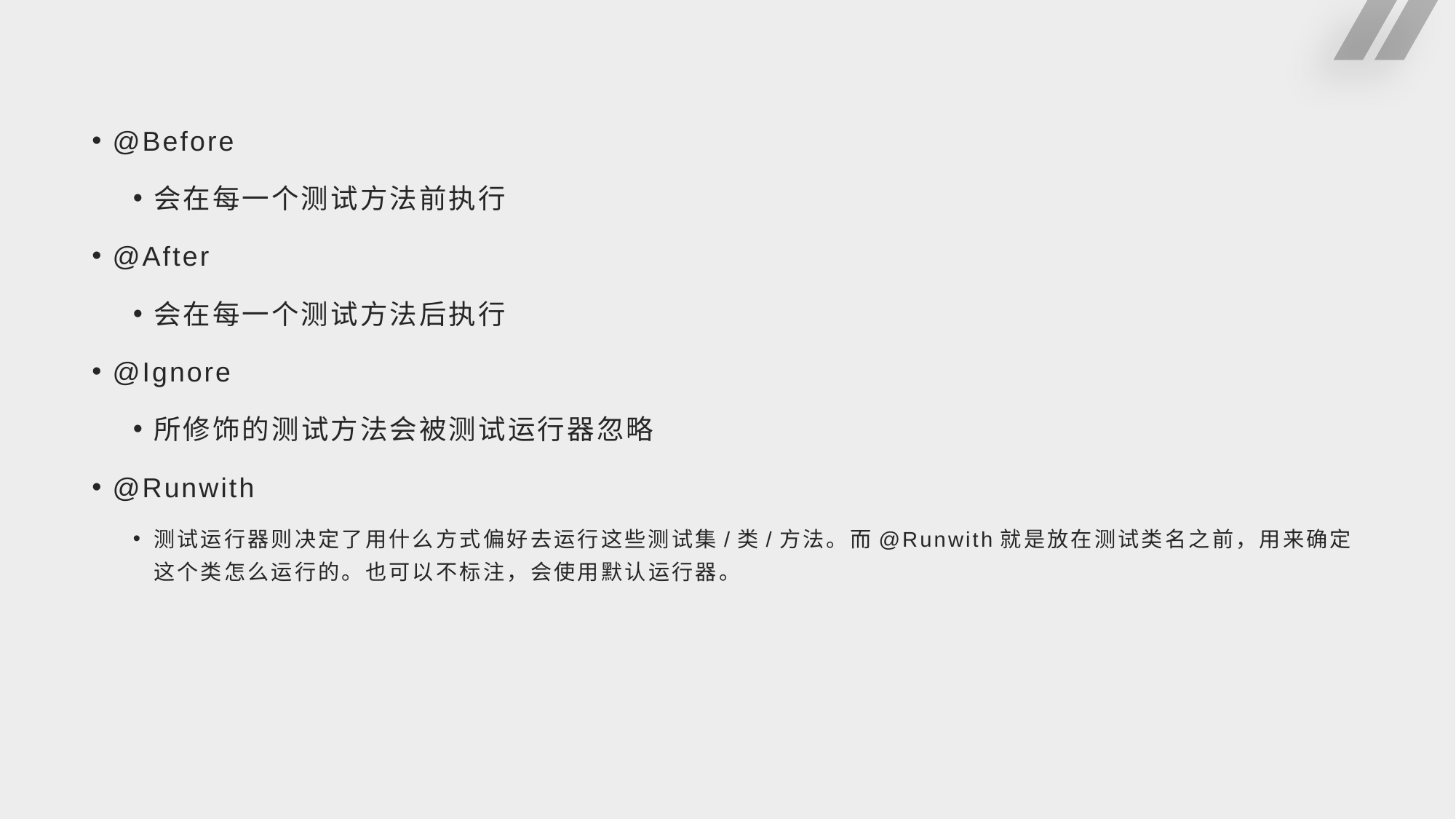

#
@Before
会在每一个测试方法前执行
@After
会在每一个测试方法后执行
@Ignore
所修饰的测试方法会被测试运行器忽略
@Runwith
测试运行器则决定了用什么方式偏好去运行这些测试集/类/方法。而@Runwith就是放在测试类名之前，用来确定这个类怎么运行的。也可以不标注，会使用默认运行器。